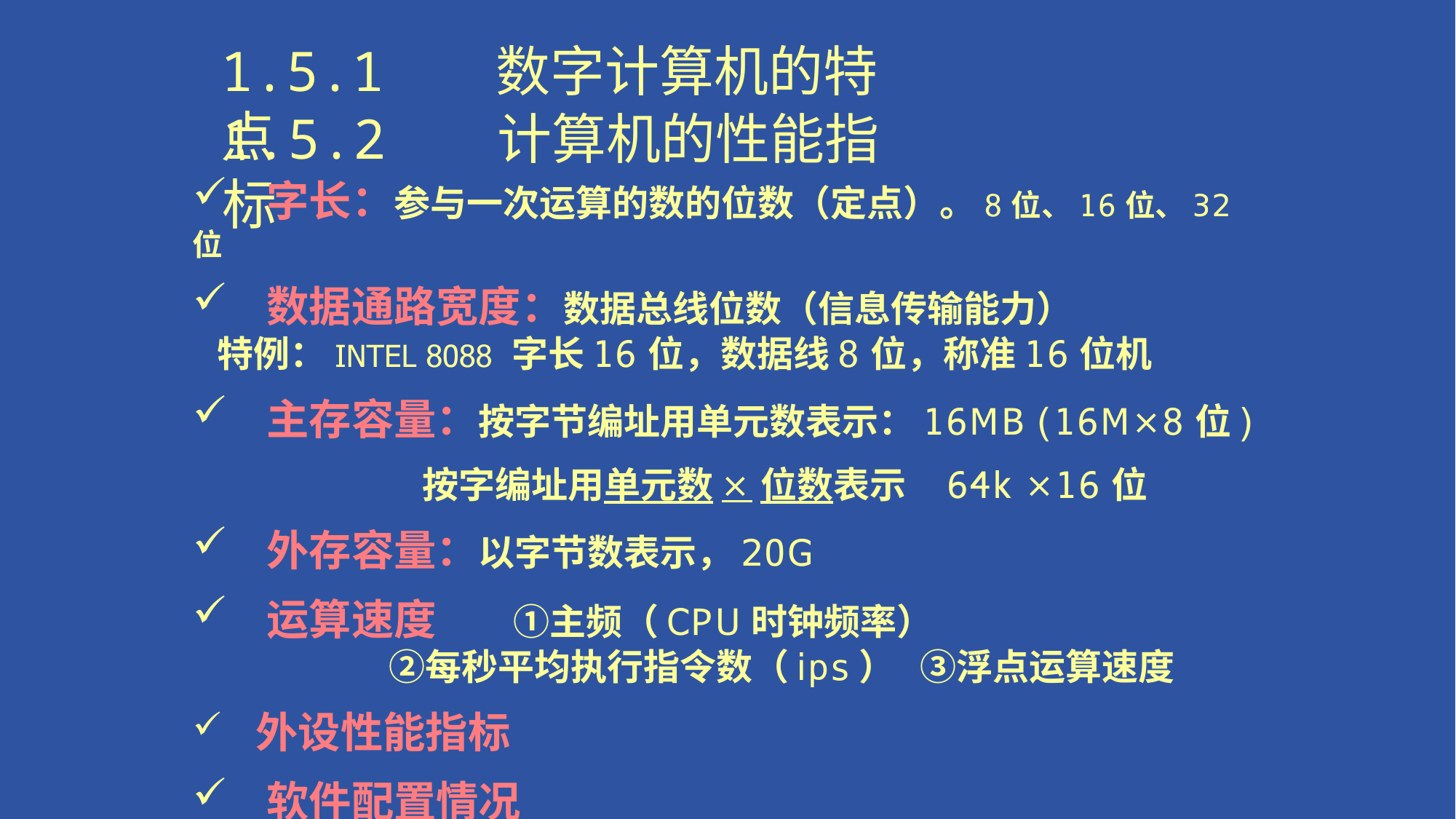

1.5.1   数字计算机的特点
1.5.2   计算机的性能指标
   字长：参与一次运算的数的位数（定点）。8位、16位、32位
   数据通路宽度：数据总线位数（信息传输能力）
   特例：INTEL 8088 字长16位，数据线8位，称准16位机
   主存容量：按字节编址用单元数表示：16MB (16M×8位)
                           按字编址用单元数×位数表示    64k ×16位
   外存容量：以字节数表示，20G
   运算速度        ①主频（CPU时钟频率）
                        ②每秒平均执行指令数（ips）   ③浮点运算速度
   外设性能指标
   软件配置情况
72